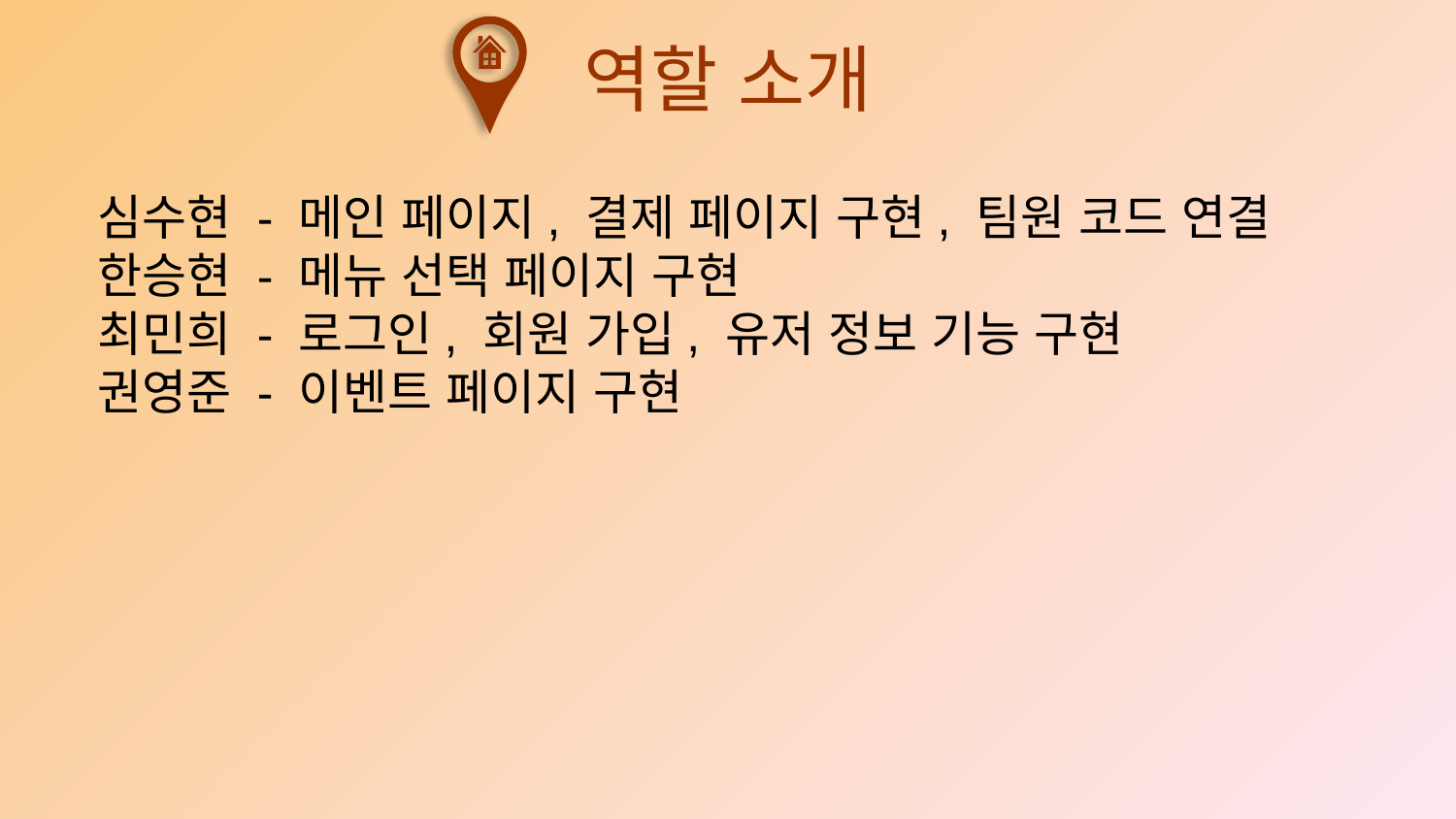

역할 소개
심수현 - 메인 페이지, 결제 페이지 구현, 팀원 코드 연결
한승현 - 메뉴 선택 페이지 구현
최민희 - 로그인, 회원 가입, 유저 정보 기능 구현
권영준 - 이벤트 페이지 구현